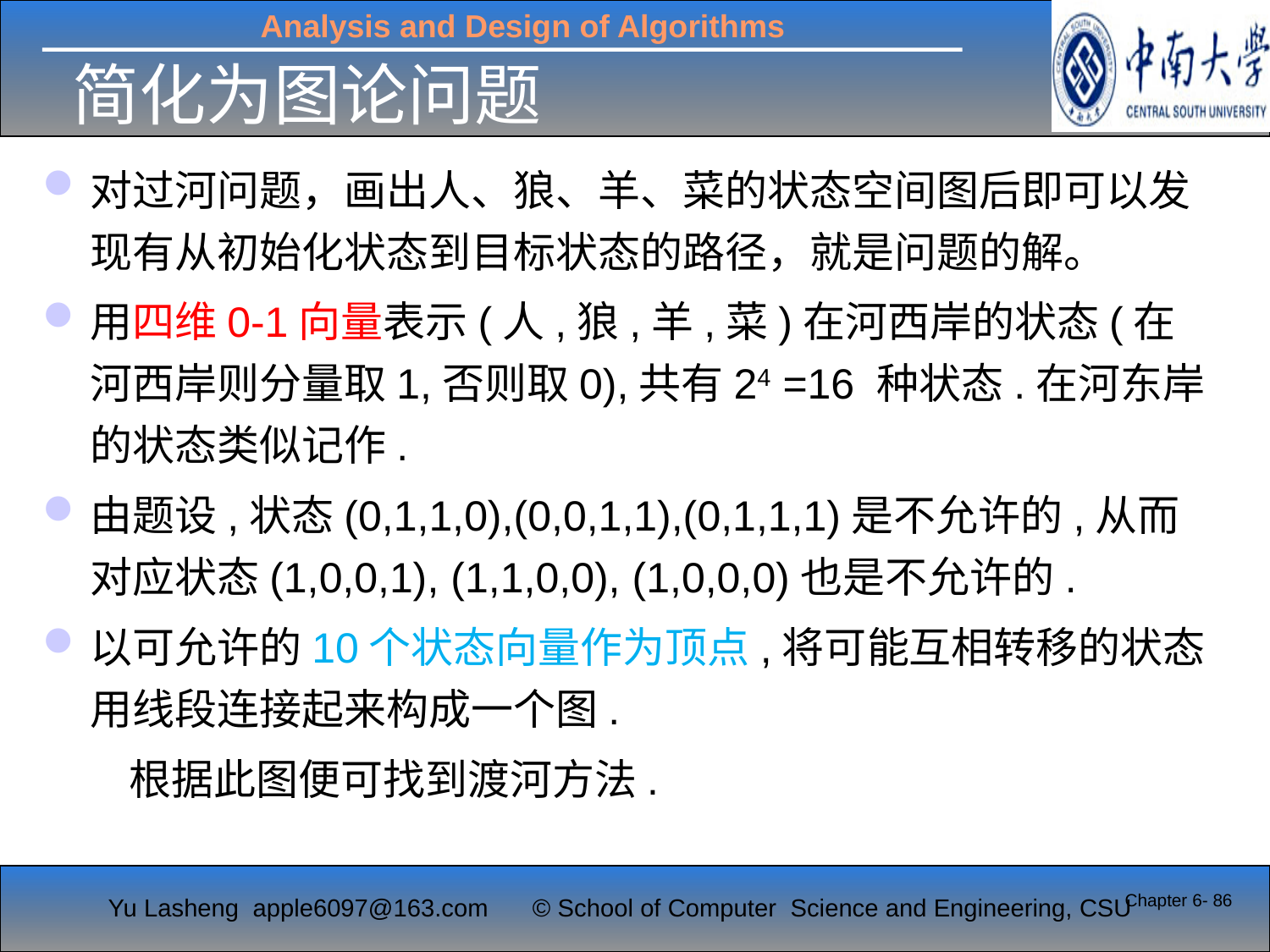

简化为图论问题
对过河问题，画出人、狼、羊、菜的状态空间图后即可以发现有从初始化状态到目标状态的路径，就是问题的解。
用四维0-1向量表示(人,狼,羊,菜)在河西岸的状态(在河西岸则分量取1,否则取0),共有24 =16 种状态.在河东岸的状态类似记作.
由题设,状态(0,1,1,0),(0,0,1,1),(0,1,1,1)是不允许的,从而对应状态(1,0,0,1), (1,1,0,0), (1,0,0,0)也是不允许的.
以可允许的10个状态向量作为顶点,将可能互相转移的状态用线段连接起来构成一个图.
        根据此图便可找到渡河方法.
Chapter 6- 86